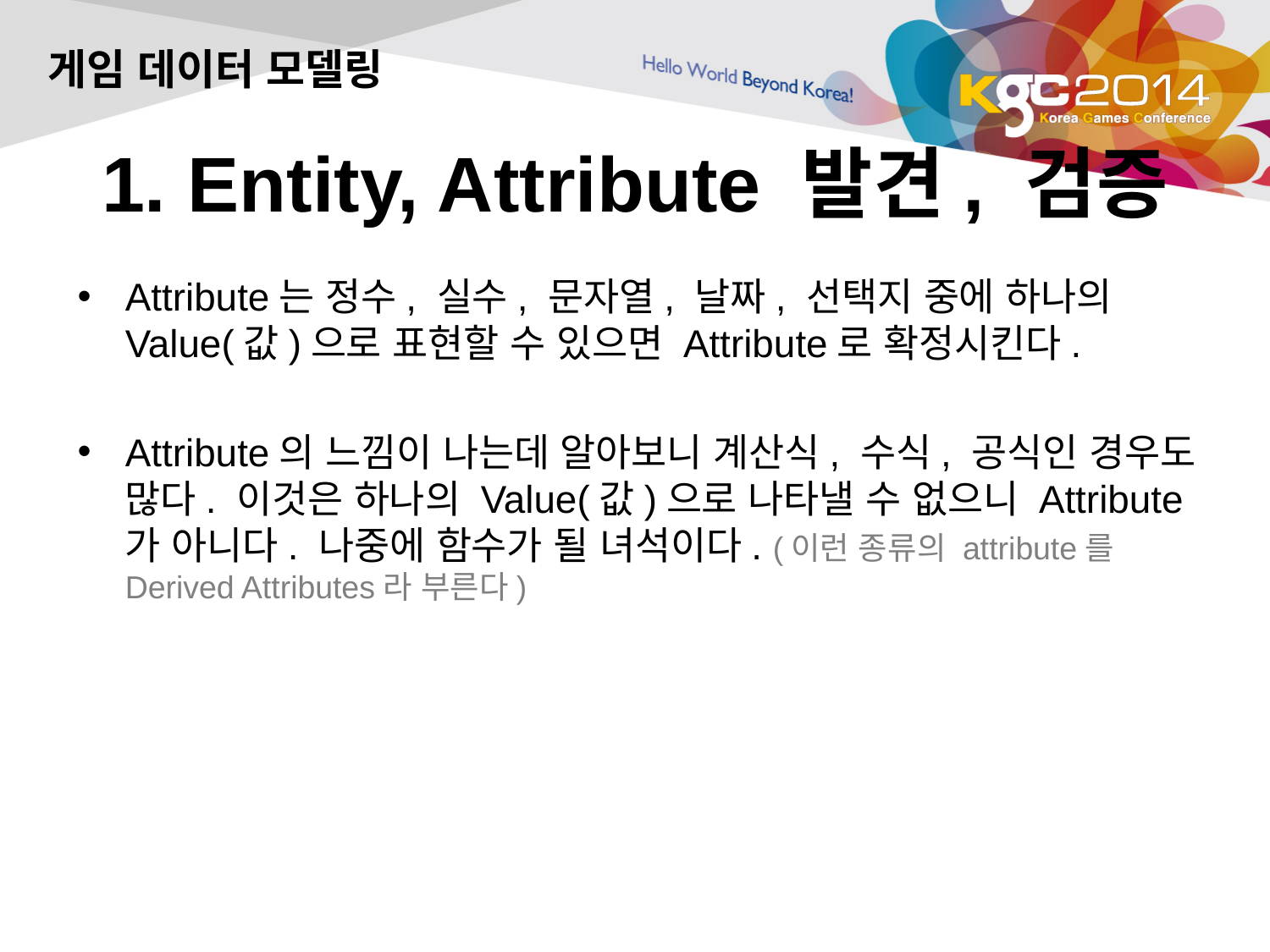

게임 데이터 모델링
# 1. Entity, Attribute 발견, 검증
Attribute는 정수, 실수, 문자열, 날짜, 선택지 중에 하나의 Value(값)으로 표현할 수 있으면 Attribute로 확정시킨다.

Attribute의 느낌이 나는데 알아보니 계산식, 수식, 공식인 경우도 많다. 이것은 하나의 Value(값)으로 나타낼 수 없으니 Attribute가 아니다. 나중에 함수가 될 녀석이다. (이런 종류의 attribute를 Derived Attributes라 부른다)